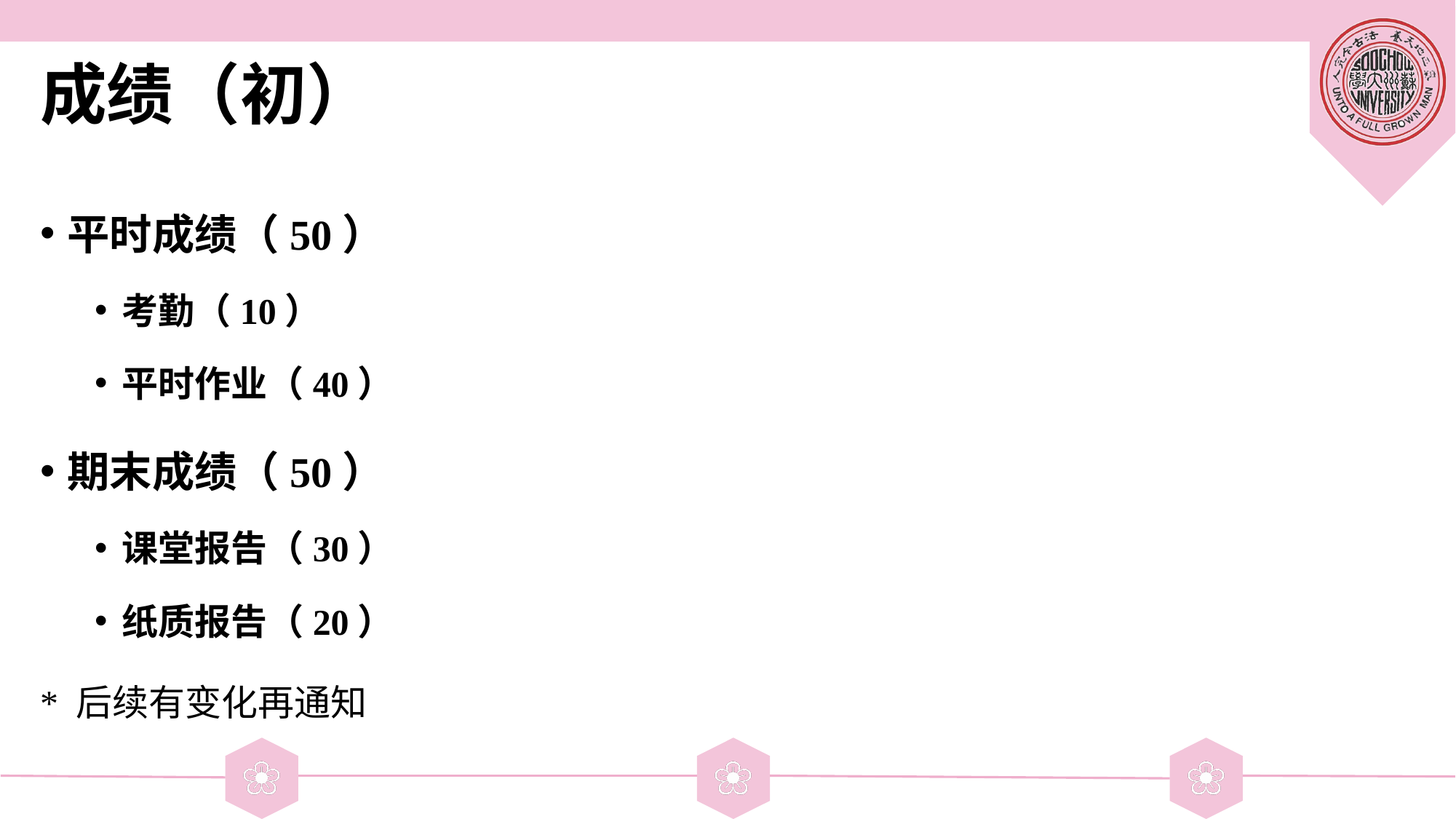

# 成绩（初）
平时成绩（50）
考勤（10）
平时作业（40）
期末成绩（50）
课堂报告（30）
纸质报告（20）
* 后续有变化再通知